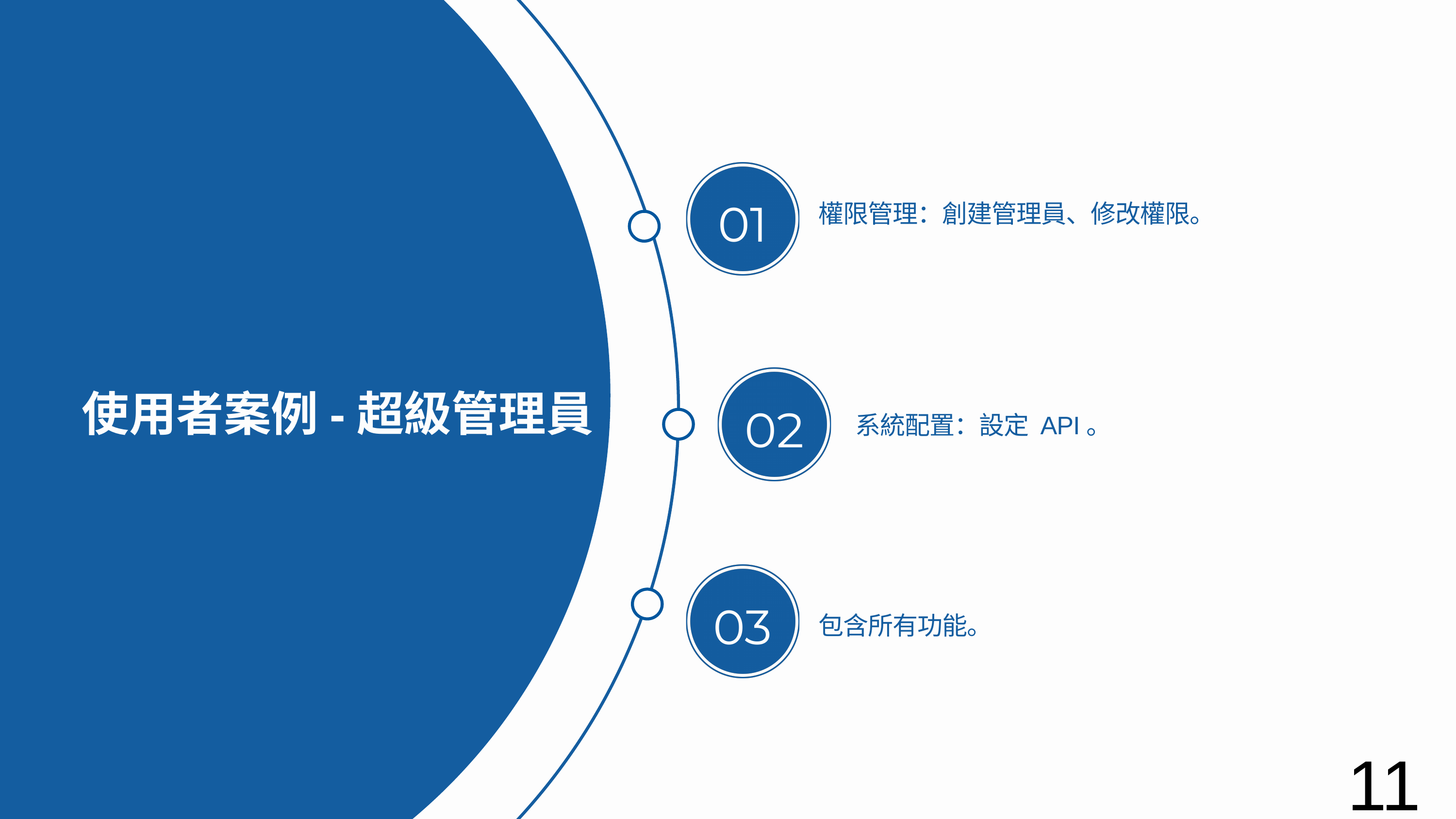

01
權限管理：創建管理員、修改權限。

使用者案例-超級管理員
02
系統配置：設定 API。

03

包含所有功能。

11